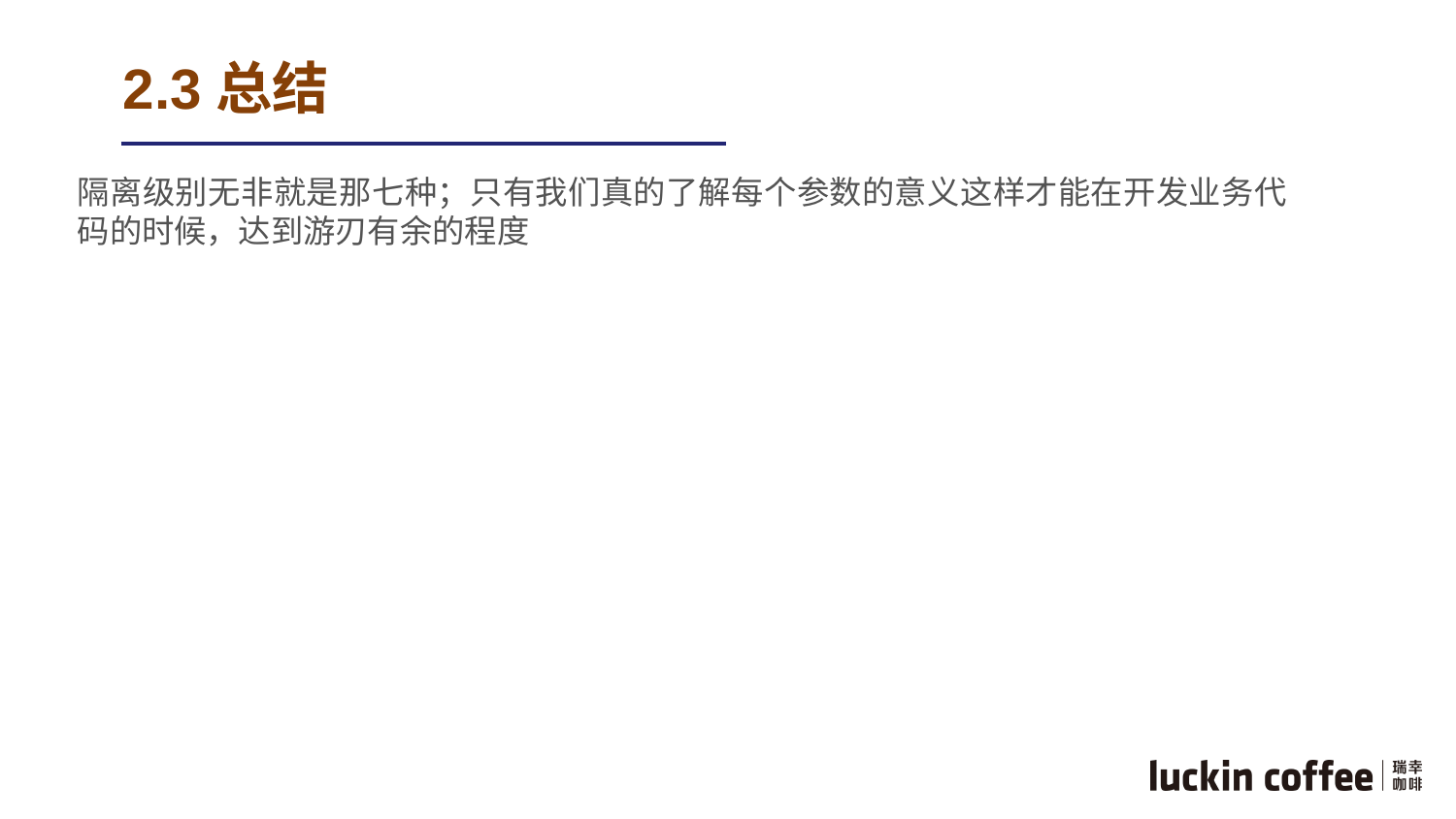

# 2.3总结

隔离级别无非就是那七种；只有我们真的了解每个参数的意义这样才能在开发业务代码的时候，达到游刃有余的程度